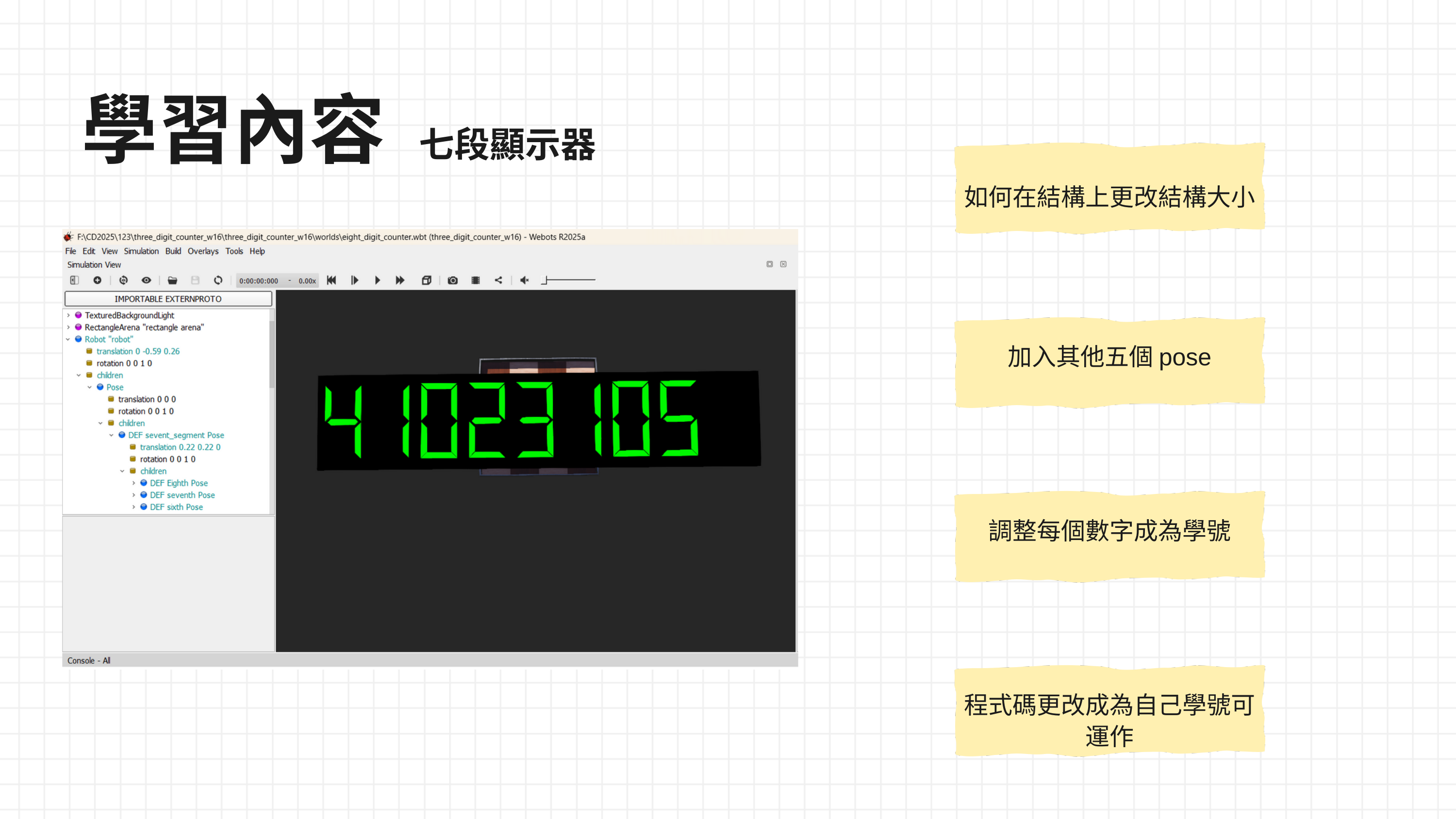

學習內容
七段顯示器

如何在結構上更改結構大小

加入其他五個pose

調整每個數字成為學號

程式碼更改成為自己學號可運作